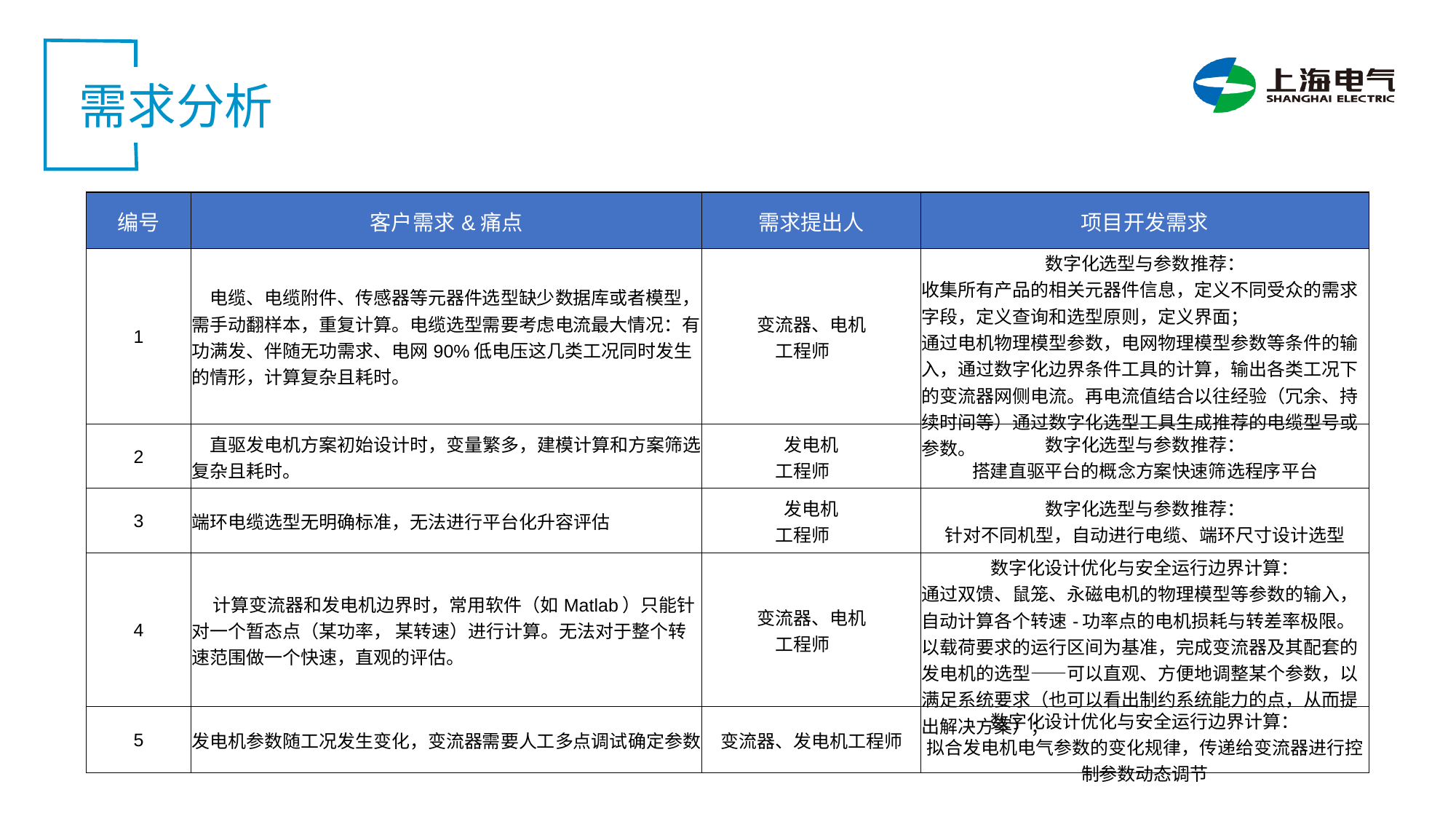

需求分析
| 编号 | 客户需求&痛点 | 需求提出人 | 项目开发需求 |
| --- | --- | --- | --- |
| 1 | 电缆、电缆附件、传感器等元器件选型缺少数据库或者模型，需手动翻样本，重复计算。电缆选型需要考虑电流最大情况：有功满发、伴随无功需求、电网90%低电压这几类工况同时发生的情形，计算复杂且耗时。 | 变流器、电机 工程师 | 数字化选型与参数推荐： 收集所有产品的相关元器件信息，定义不同受众的需求字段，定义查询和选型原则，定义界面； 通过电机物理模型参数，电网物理模型参数等条件的输入，通过数字化边界条件工具的计算，输出各类工况下的变流器网侧电流。再电流值结合以往经验（冗余、持续时间等）通过数字化选型工具生成推荐的电缆型号或参数。 |
| 2 | 直驱发电机方案初始设计时，变量繁多，建模计算和方案筛选复杂且耗时。 | 发电机 工程师 | 数字化选型与参数推荐： 搭建直驱平台的概念方案快速筛选程序平台 |
| 3 | 端环电缆选型无明确标准，无法进行平台化升容评估 | 发电机 工程师 | 数字化选型与参数推荐： 针对不同机型，自动进行电缆、端环尺寸设计选型 |
| 4 | 计算变流器和发电机边界时，常用软件（如Matlab）只能针对一个暂态点（某功率， 某转速）进行计算。无法对于整个转速范围做一个快速，直观的评估。 | 变流器、电机 工程师 | 数字化设计优化与安全运行边界计算： 通过双馈、鼠笼、永磁电机的物理模型等参数的输入，自动计算各个转速-功率点的电机损耗与转差率极限。 以载荷要求的运行区间为基准，完成变流器及其配套的发电机的选型——可以直观、方便地调整某个参数，以满足系统要求（也可以看出制约系统能力的点，从而提出解决方案）； |
| 5 | 发电机参数随工况发生变化，变流器需要人工多点调试确定参数 | 变流器、发电机工程师 | 数字化设计优化与安全运行边界计算： 拟合发电机电气参数的变化规律，传递给变流器进行控制参数动态调节 |